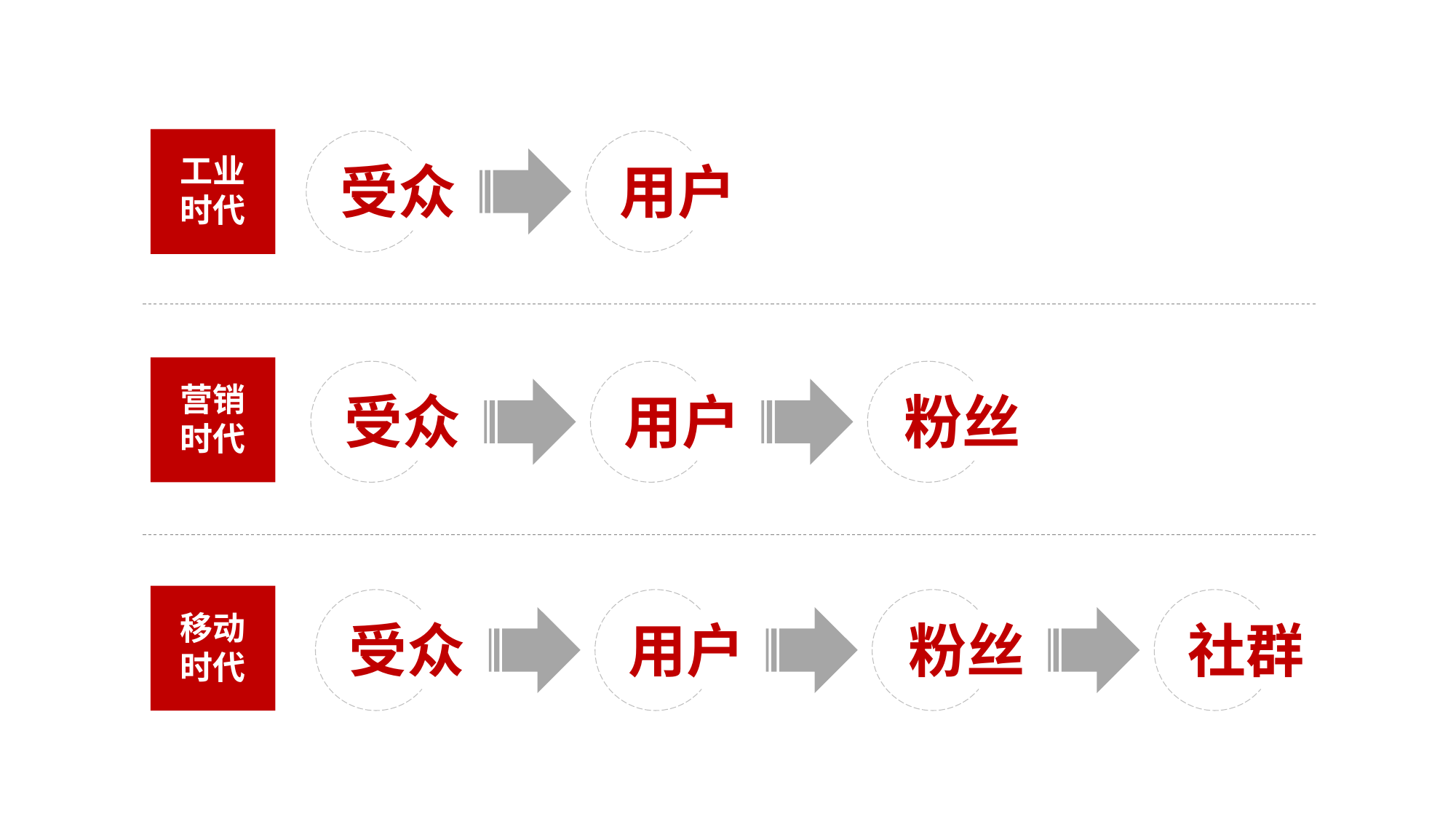

工业
时代

受众
用户

营销
时代

受众
用户
粉丝

移动
时代

受众
用户
粉丝
社群